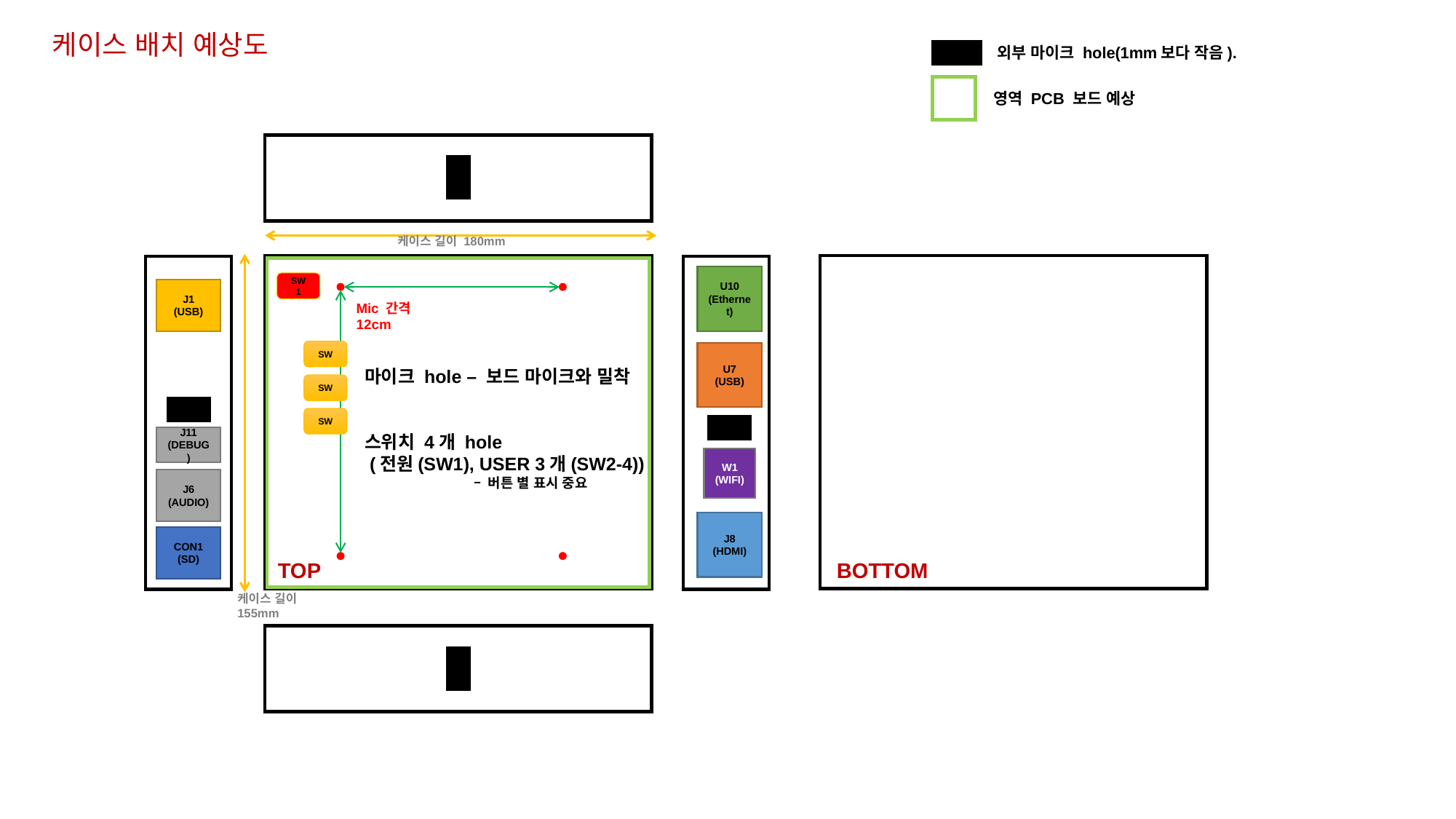

케이스 배치 예상도
외부 마이크 hole(1mm보다 작음).

영역 PCB 보드 예상

케이스 길이 180mm

U10
(Ethernet)
SW1
SW
SW
SW
J1
(USB)

Mic 간격
12cm
U7
(USB)
마이크 hole – 보드 마이크와 밀착

스위치 4개 hole
 (전원(SW1), USER 3개(SW2-4))
	– 버튼 별 표시 중요

J11
(DEBUG)
W1
(WIFI)
J6 (AUDIO)
J8
(HDMI)
CON1
(SD)
TOP
BOTTOM
케이스 길이
155mm